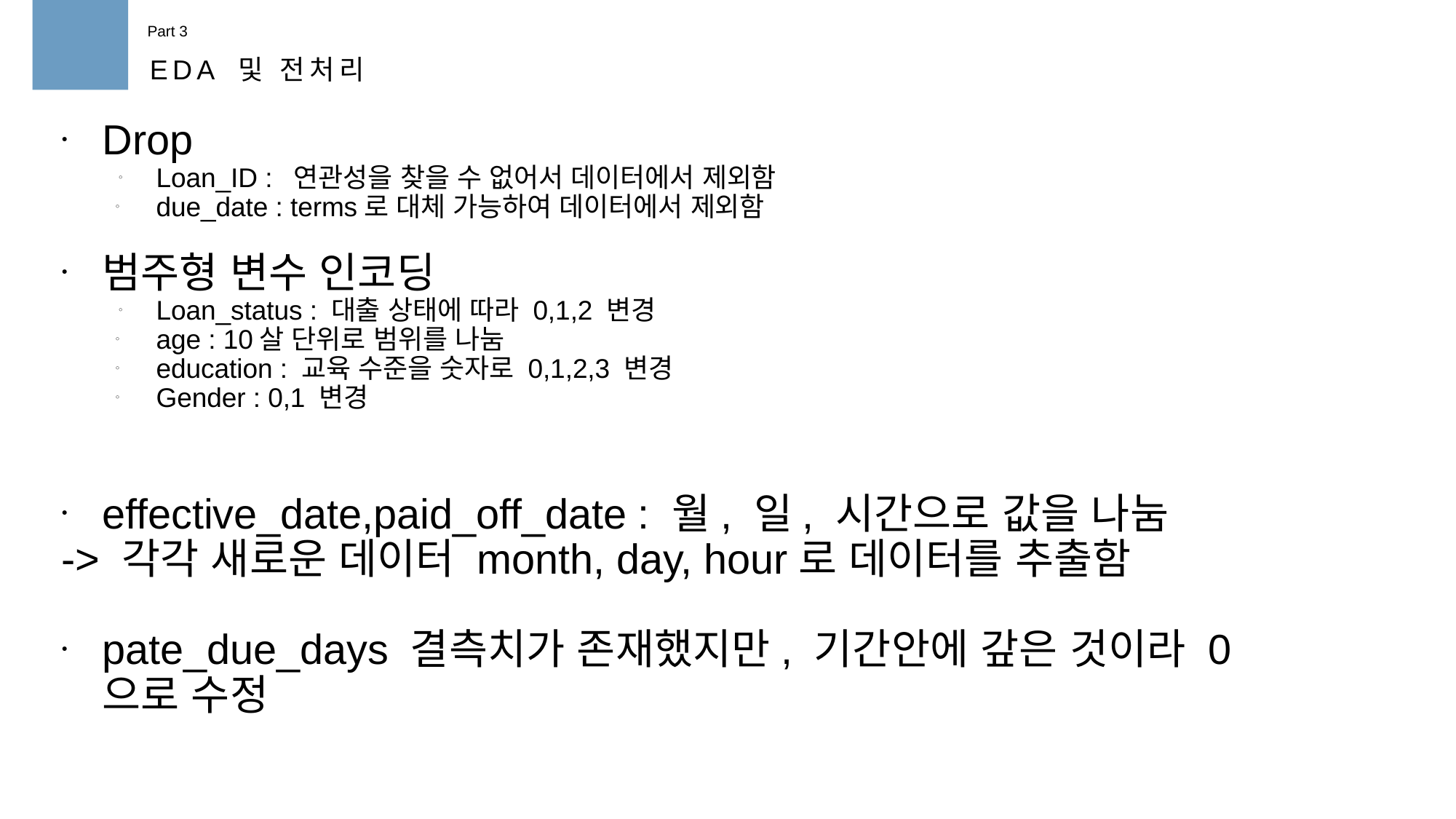

Part 3
EDA 및 전처리
Drop
Loan_ID :  연관성을 찾을 수 없어서 데이터에서 제외함
due_date : terms로 대체 가능하여 데이터에서 제외함

범주형 변수 인코딩
Loan_status : 대출 상태에 따라 0,1,2 변경
age : 10살 단위로 범위를 나눔
education : 교육 수준을 숫자로 0,1,2,3 변경
Gender : 0,1 변경

effective_date,paid_off_date : 월, 일, 시간으로 값을 나눔
-> 각각 새로운 데이터 month, day, hour로 데이터를 추출함

pate_due_days 결측치가 존재했지만, 기간안에 갚은 것이라 0으로 수정